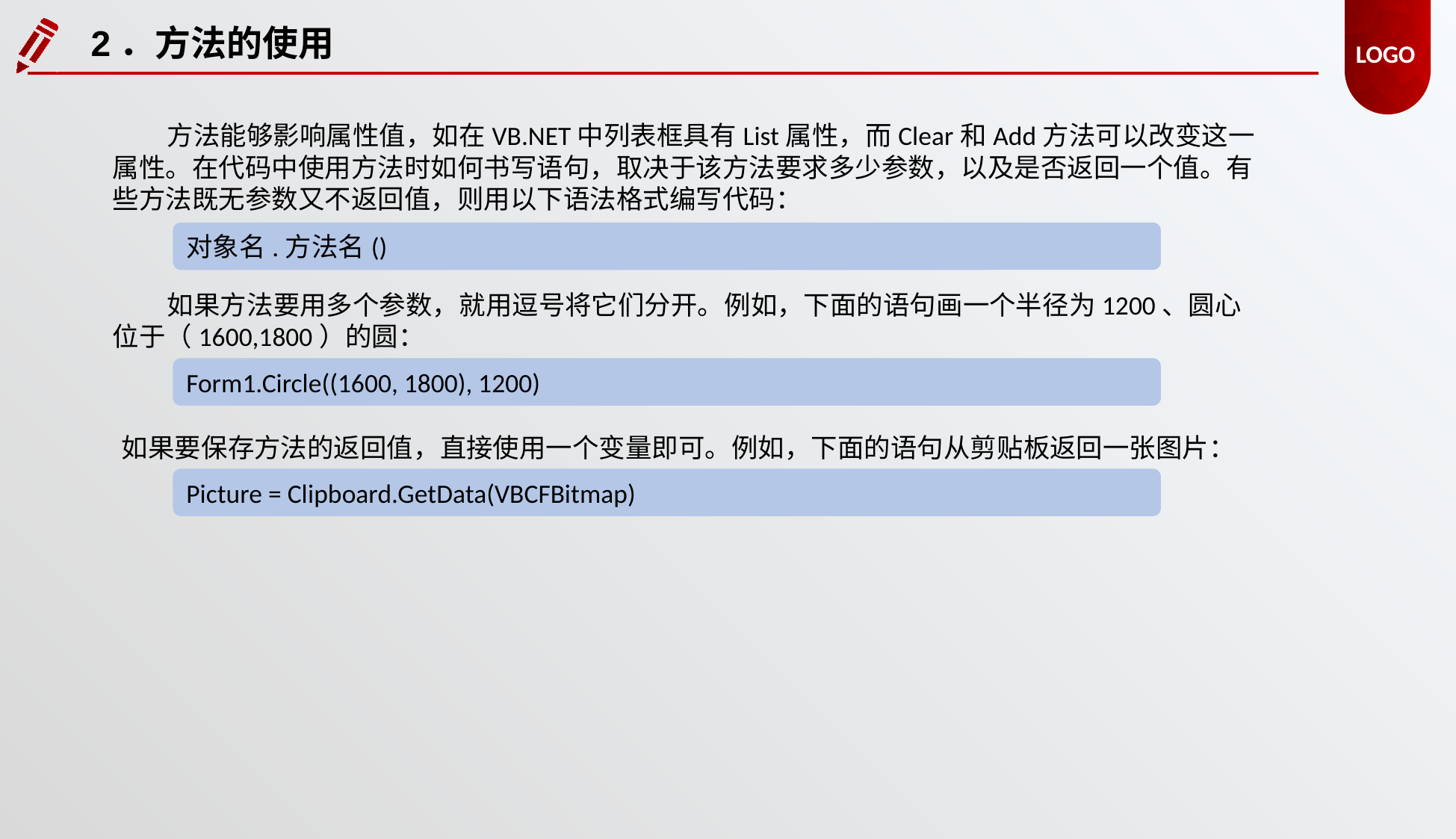

2．方法的使用
方法能够影响属性值，如在VB.NET中列表框具有List属性，而Clear和Add方法可以改变这一属性。在代码中使用方法时如何书写语句，取决于该方法要求多少参数，以及是否返回一个值。有些方法既无参数又不返回值，则用以下语法格式编写代码：
对象名.方法名()
如果方法要用多个参数，就用逗号将它们分开。例如，下面的语句画一个半径为1200、圆心位于（1600,1800）的圆：
Form1.Circle((1600, 1800), 1200)
如果要保存方法的返回值，直接使用一个变量即可。例如，下面的语句从剪贴板返回一张图片：
Picture = Clipboard.GetData(VBCFBitmap)